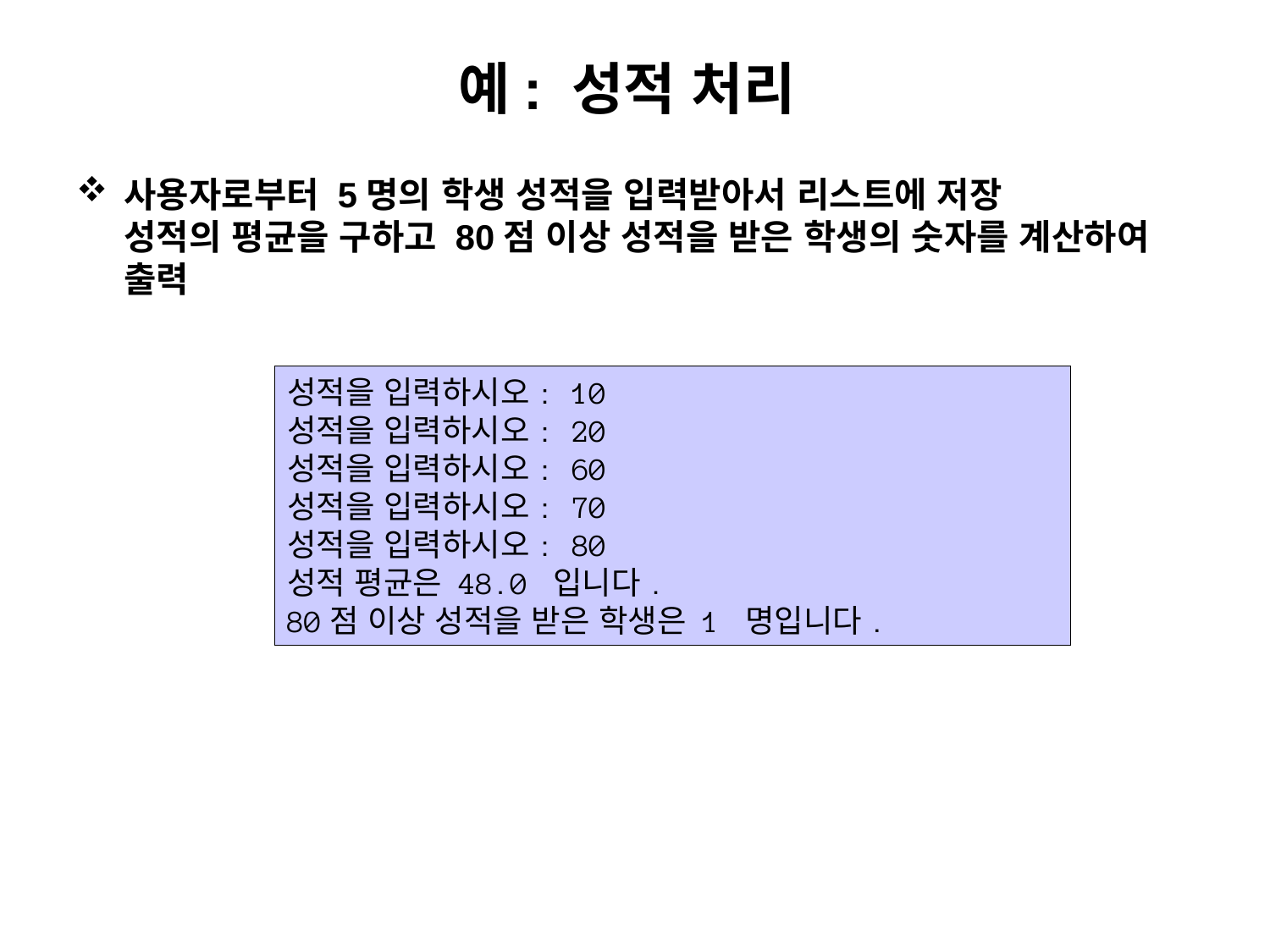

# 예: 성적 처리
사용자로부터 5명의 학생 성적을 입력받아서 리스트에 저장
성적의 평균을 구하고 80점 이상 성적을 받은 학생의 숫자를 계산하여 출력
STUDENTS = 5

scores = []
scoreSum = 0

for i in range(STUDENTS):
    value = int(input("성적을 입력하시요: "))
    scores.append(value)
    scoreSum = scoreSum + value

scoreAvg = scoreSum / len(scores)

highScoreStudents = 0
for i in range(len(scores)):
    if scores[i] >= 80:
        highScoreStudents += 1

print("성적 평균은", scoreAvg, "입니다.")
print("80점 이상 성적을 받은 학생은 ", highScoreStudents, "명입니다.")
성적을 입력하시오: 10
성적을 입력하시오: 20
성적을 입력하시오: 60
성적을 입력하시오: 70
성적을 입력하시오: 80
성적 평균은 48.0 입니다.
80점 이상 성적을 받은 학생은 1 명입니다.